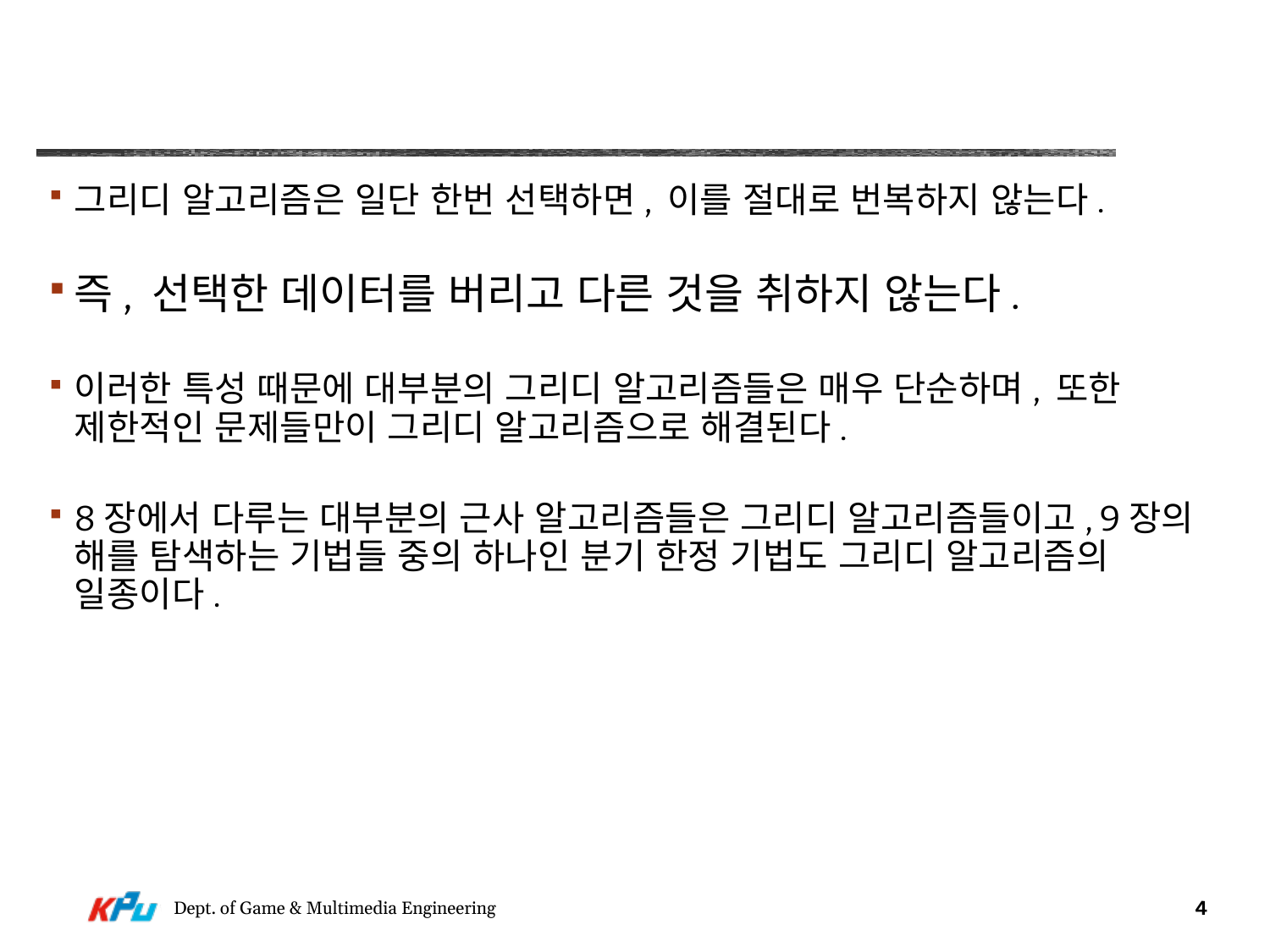

#
그리디 알고리즘은 일단 한번 선택하면, 이를 절대로 번복하지 않는다.
즉, 선택한 데이터를 버리고 다른 것을 취하지 않는다.
이러한 특성 때문에 대부분의 그리디 알고리즘들은 매우 단순하며, 또한 제한적인 문제들만이 그리디 알고리즘으로 해결된다.
8장에서 다루는 대부분의 근사 알고리즘들은 그리디 알고리즘들이고, 9장의 해를 탐색하는 기법들 중의 하나인 분기 한정 기법도 그리디 알고리즘의 일종이다.
Dept. of Game & Multimedia Engineering
4